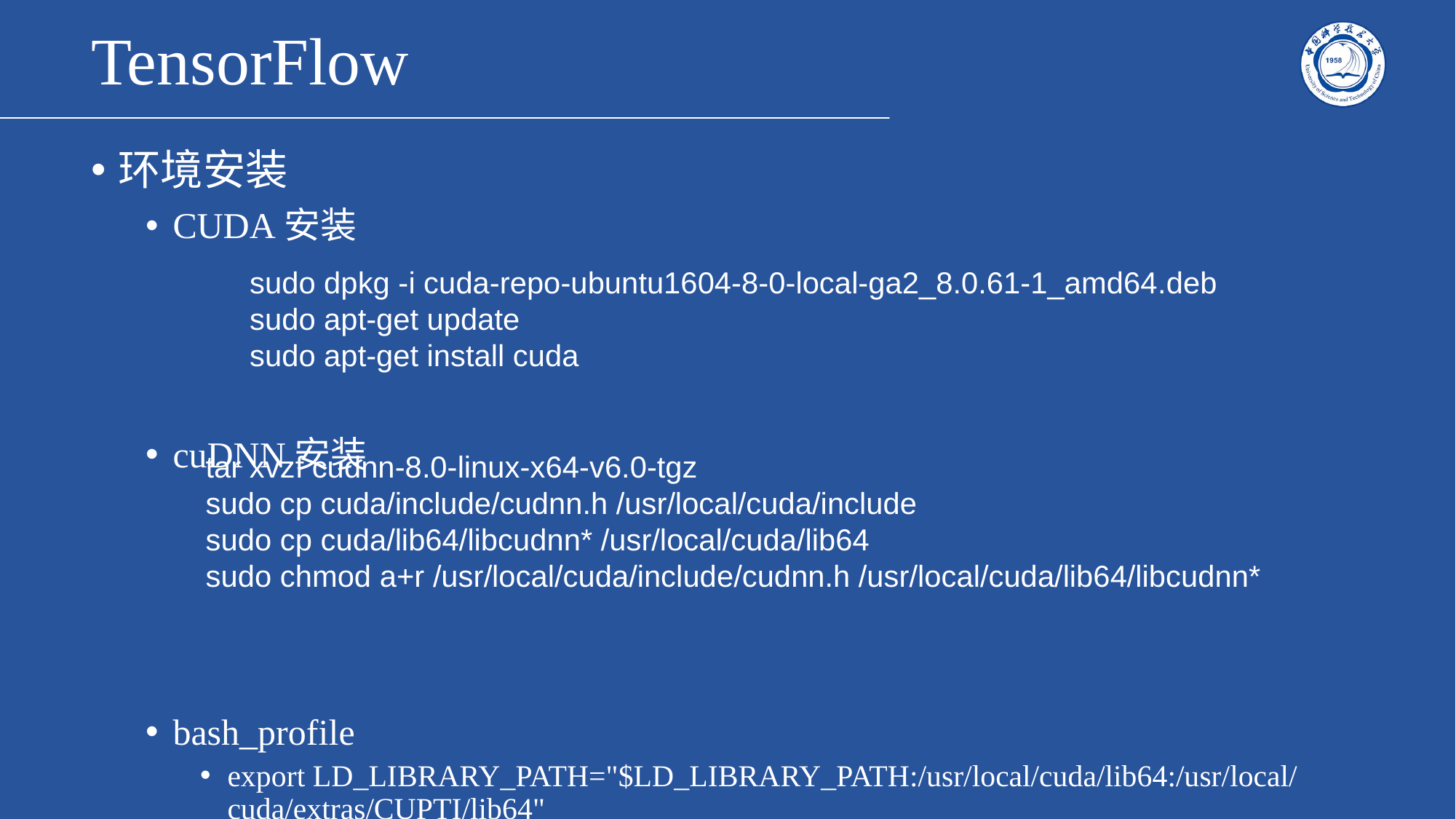

# TensorFlow
31

CUDA安装

cuDNN安装

bash_profile
export LD_LIBRARY_PATH="$LD_LIBRARY_PATH:/usr/local/cuda/lib64:/usr/local/cuda/extras/CUPTI/lib64"
......
环境安装
sudo dpkg -i cuda-repo-ubuntu1604-8-0-local-ga2_8.0.61-1_amd64​.deb
sudo apt-get update
sudo apt-get install cuda​
tar xvzf cudnn-8.0-linux-x64-v6.0-tgz
sudo cp cuda/include/cudnn.h /usr/local/cuda/include
sudo cp cuda/lib64/libcudnn* /usr/local/cuda/lib64
sudo chmod a+r /usr/local/cuda/include/cudnn.h /usr/local/cuda/lib64/libcudnn*